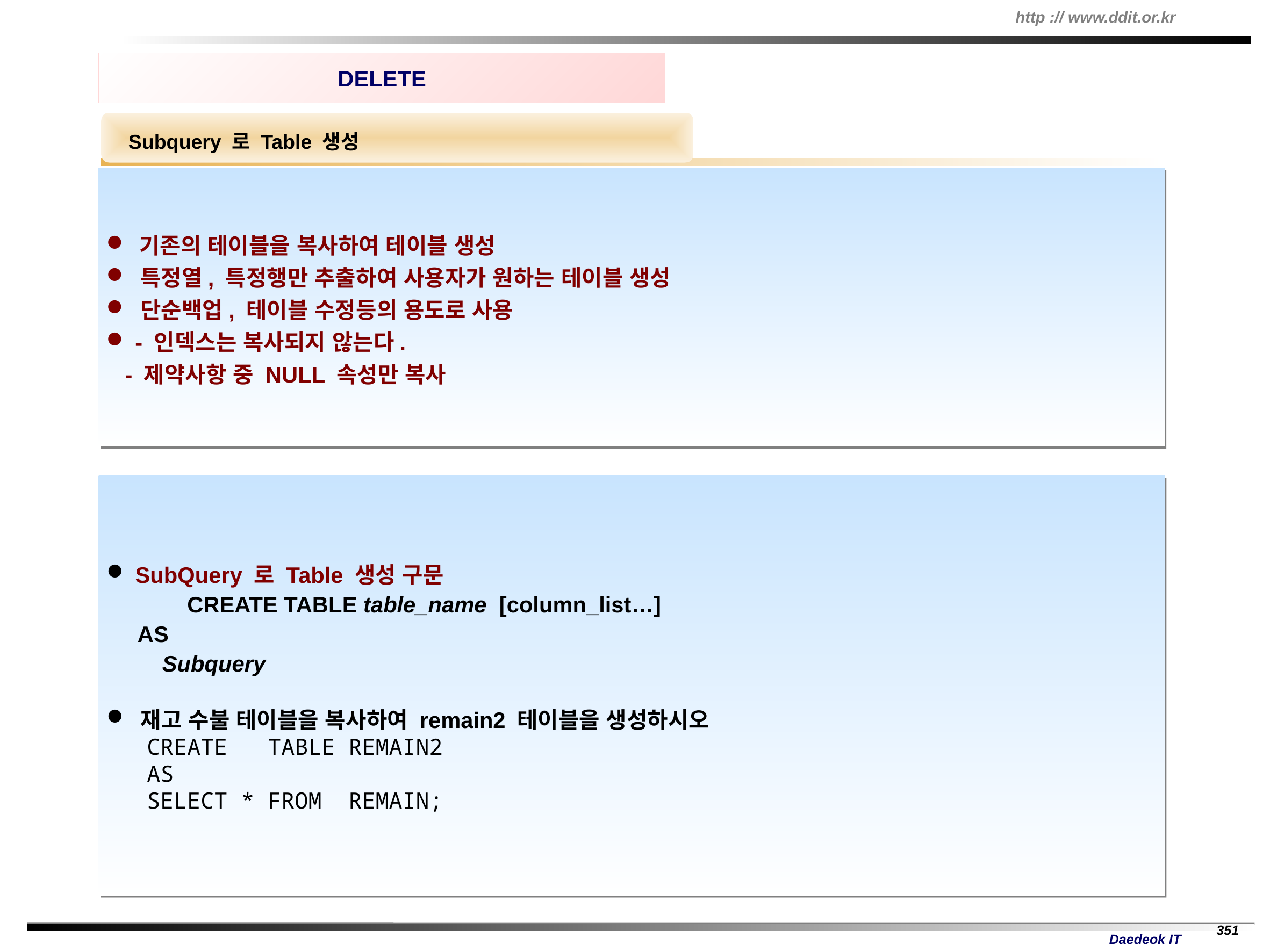

DELETE
   Subquery 로 Table 생성

 기존의 테이블을 복사하여 테이블 생성
 특정열, 특정행만 추출하여 사용자가 원하는 테이블 생성
 단순백업, 테이블 수정등의 용도로 사용
 - 인덱스는 복사되지 않는다.
   - 제약사항 중 NULL 속성만 복사
 SubQuery 로 Table 생성 구문
	CREATE TABLE table_name  [column_list…]
     AS
         Subquery

 재고 수불 테이블을 복사하여 remain2 테이블을 생성하시오
CREATE   TABLE REMAIN2
AS
SELECT * FROM  REMAIN;